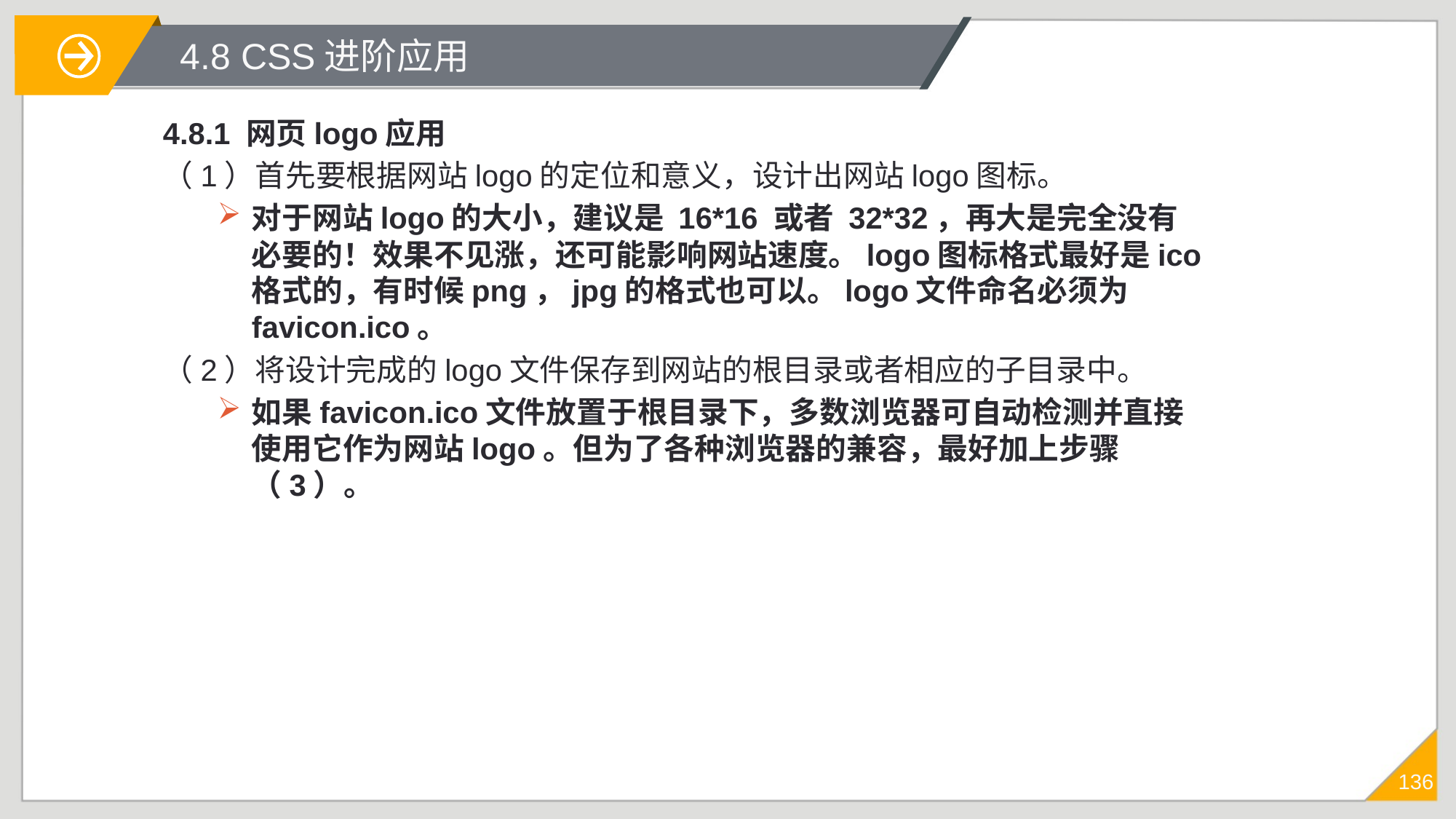

# 4.8 CSS进阶应用
4.8.1 网页logo应用
（1）首先要根据网站logo的定位和意义，设计出网站logo图标。
对于网站logo的大小，建议是 16*16 或者 32*32，再大是完全没有必要的！效果不见涨，还可能影响网站速度。logo图标格式最好是ico格式的，有时候png，jpg的格式也可以。logo文件命名必须为favicon.ico。
（2）将设计完成的logo文件保存到网站的根目录或者相应的子目录中。
如果favicon.ico文件放置于根目录下，多数浏览器可自动检测并直接使用它作为网站logo。但为了各种浏览器的兼容，最好加上步骤（3）。